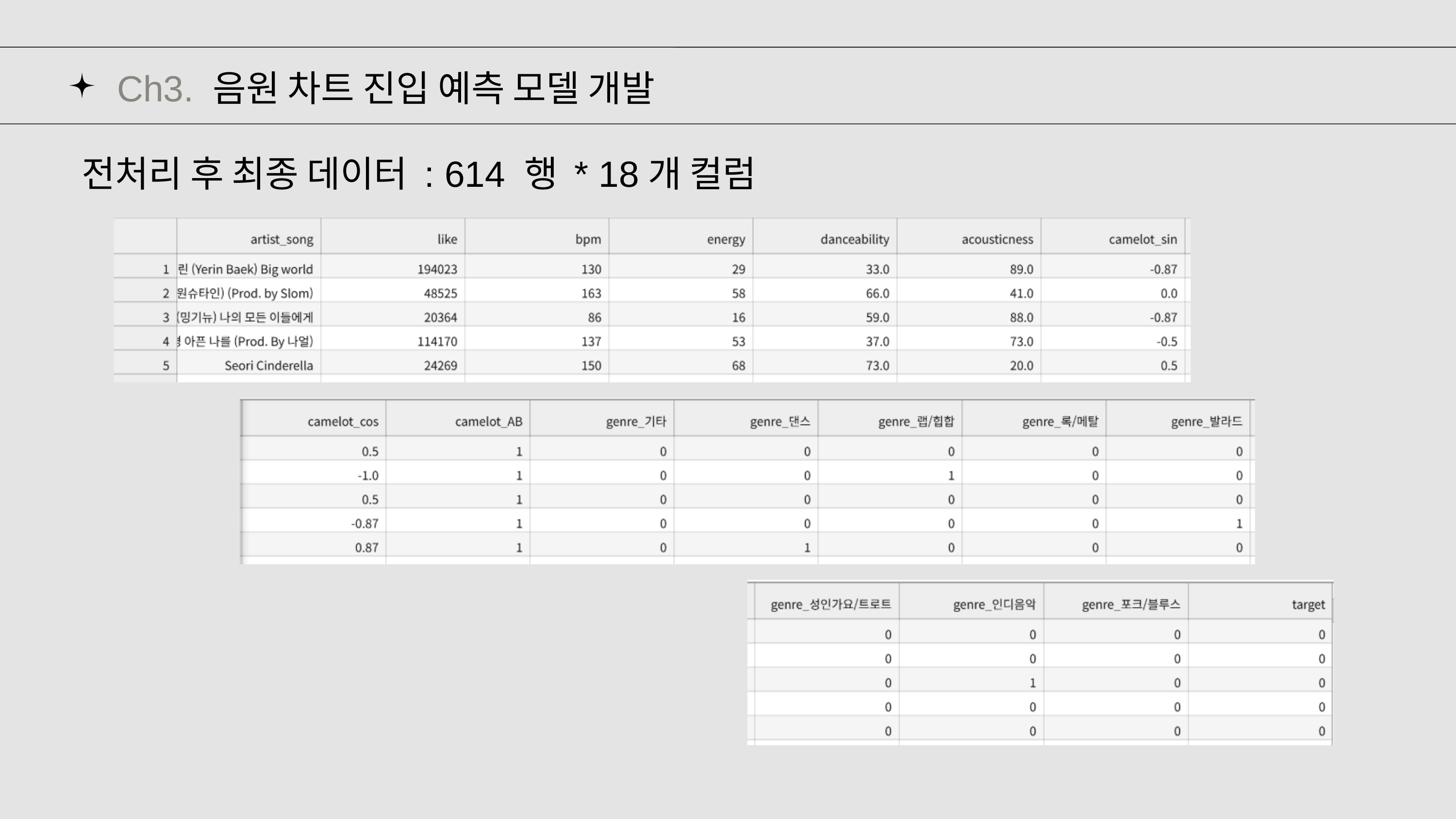

Ch3. 음원 차트 진입 예측 모델 개발

전처리 후 최종 데이터 : 614 행 * 18개 컬럼